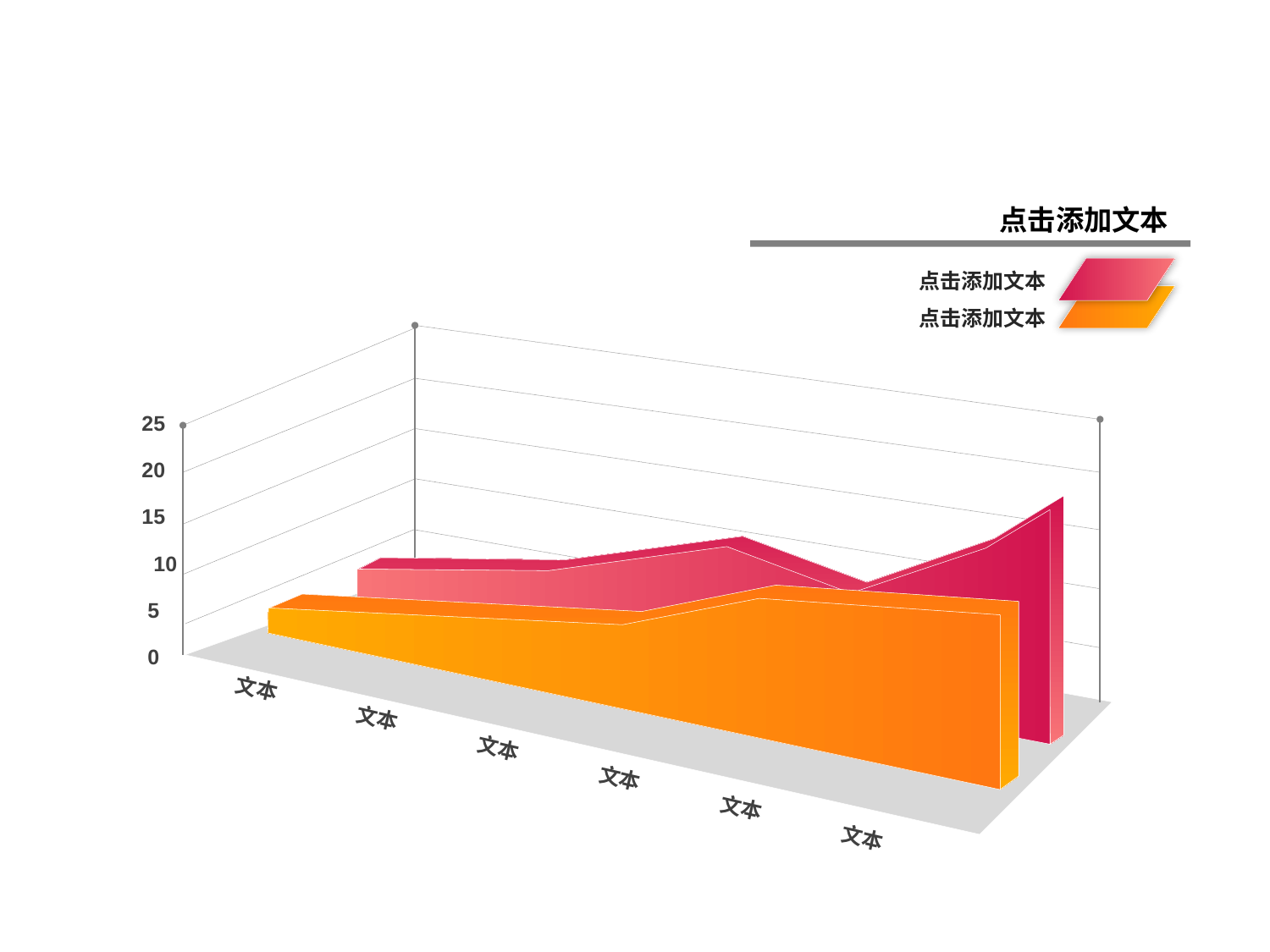

单击增加标题内容
点击添加文本

点击添加文本

点击添加文本

文本
文本
文本
文本
文本
文本
25
20

15
10

5
0